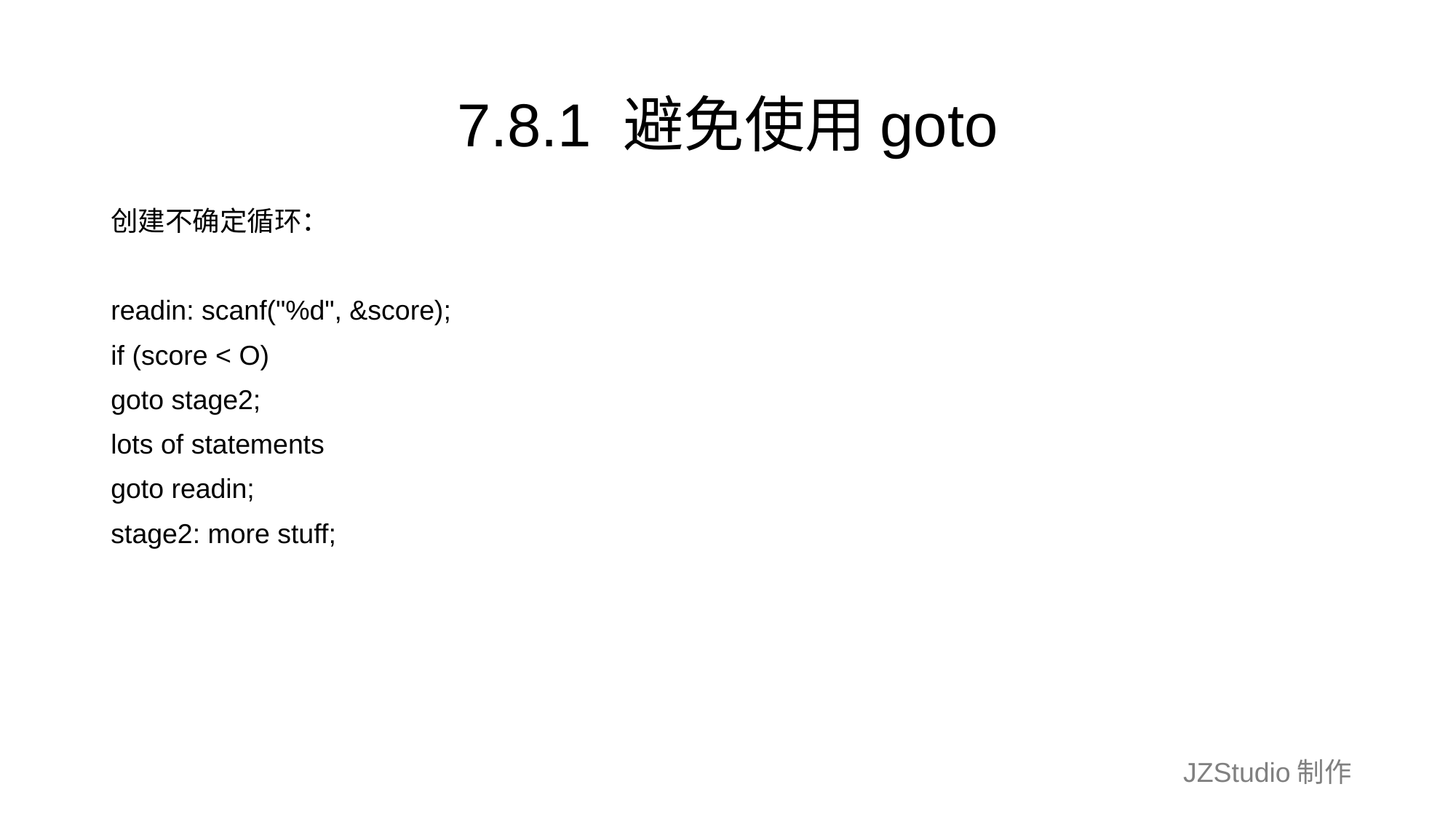

# 7.8.1 避免使用goto
创建不确定循环：

readin: scanf("%d", &score);
if (score < O)
goto stage2;
lots of statements
goto readin;
stage2: more stuff;